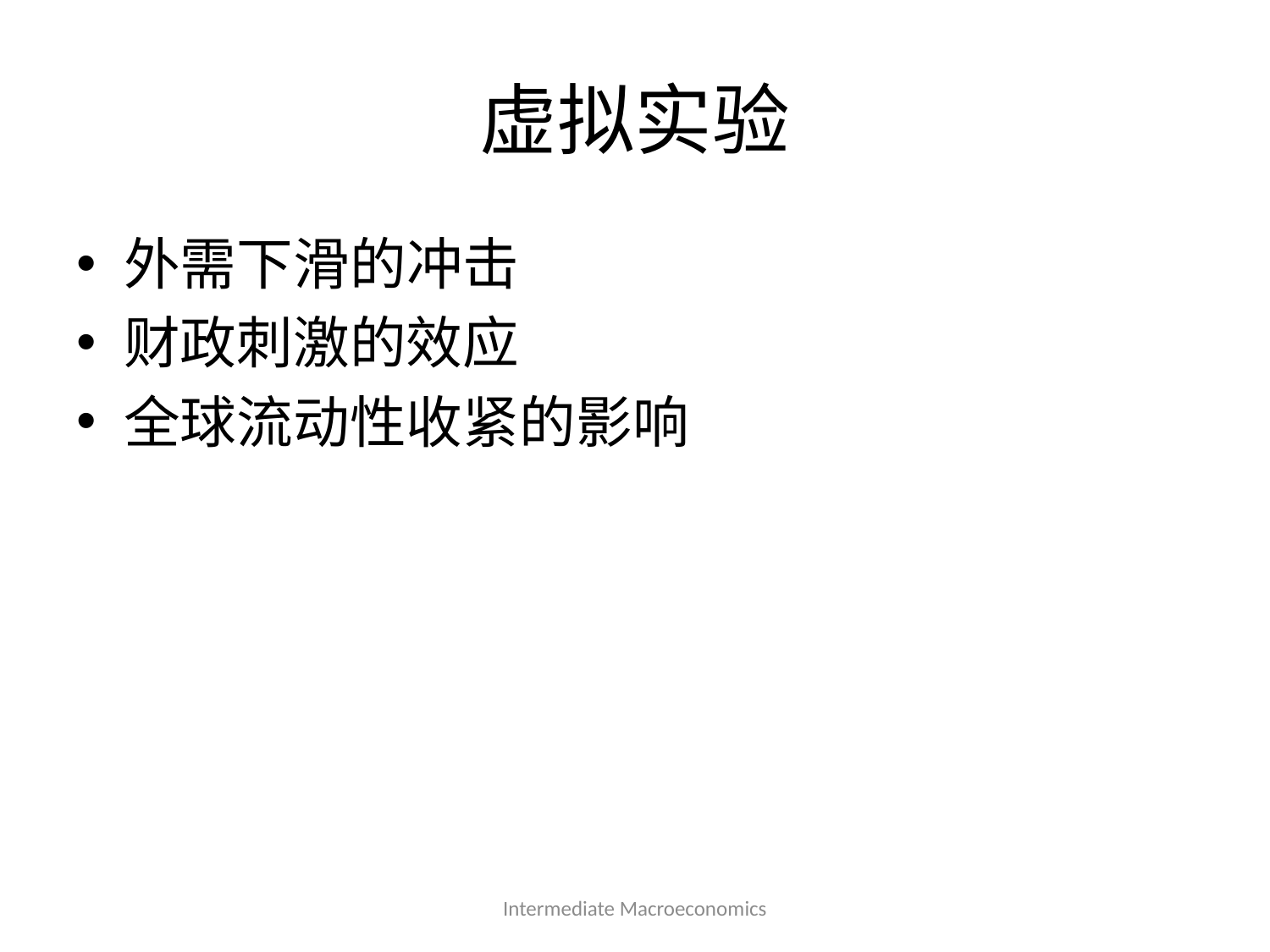

# 虚拟实验
外需下滑的冲击
财政刺激的效应
全球流动性收紧的影响
Intermediate Macroeconomics